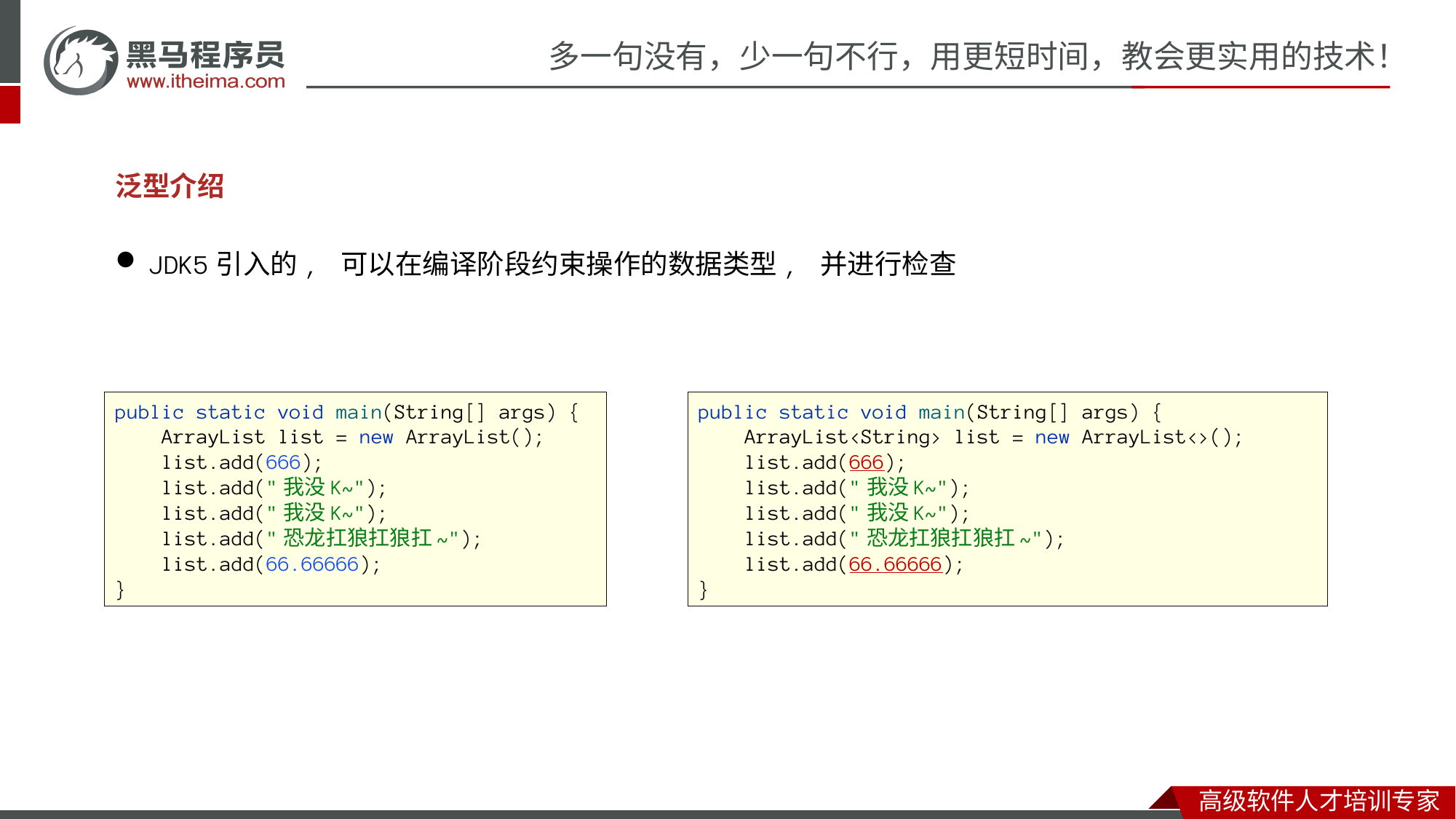

泛型介绍
JDK5引入的, 可以在编译阶段约束操作的数据类型, 并进行检查
public static void main(String[] args) {
    ArrayList list = new ArrayList();
    list.add(666);
    list.add("我没K~");
    list.add("我没K~");
    list.add("恐龙扛狼扛狼扛~");
    list.add(66.66666);
}
public static void main(String[] args) {
    ArrayList<String> list = new ArrayList<>();
    list.add(666);
    list.add("我没K~");
    list.add("我没K~");
    list.add("恐龙扛狼扛狼扛~");
    list.add(66.66666);
}